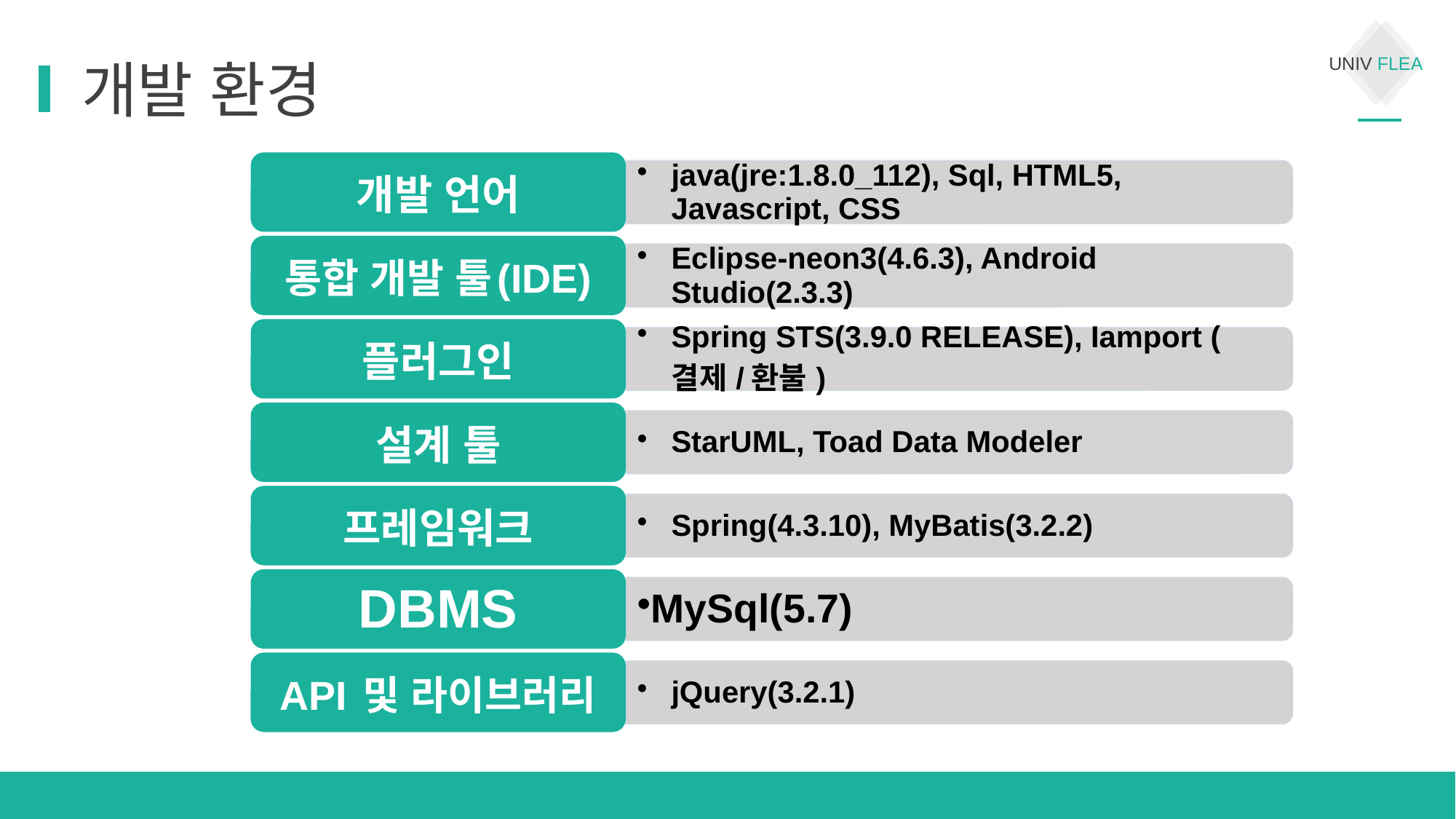

개발 환경

개발 언어
java(jre:1.8.0_112), Sql, HTML5, Javascript, CSS
통합 개발 툴(IDE)
플러그인
Spring STS(3.9.0 RELEASE), Iamport (결제/환불)
프레임워크
Spring(4.3.10), MyBatis(3.2.2)
API 및 라이브러리
jQuery(3.2.1)
DBMS
MySql(5.7)
설계 툴
Eclipse-neon3(4.6.3), Android Studio(2.3.3)
StarUML, Toad Data Modeler